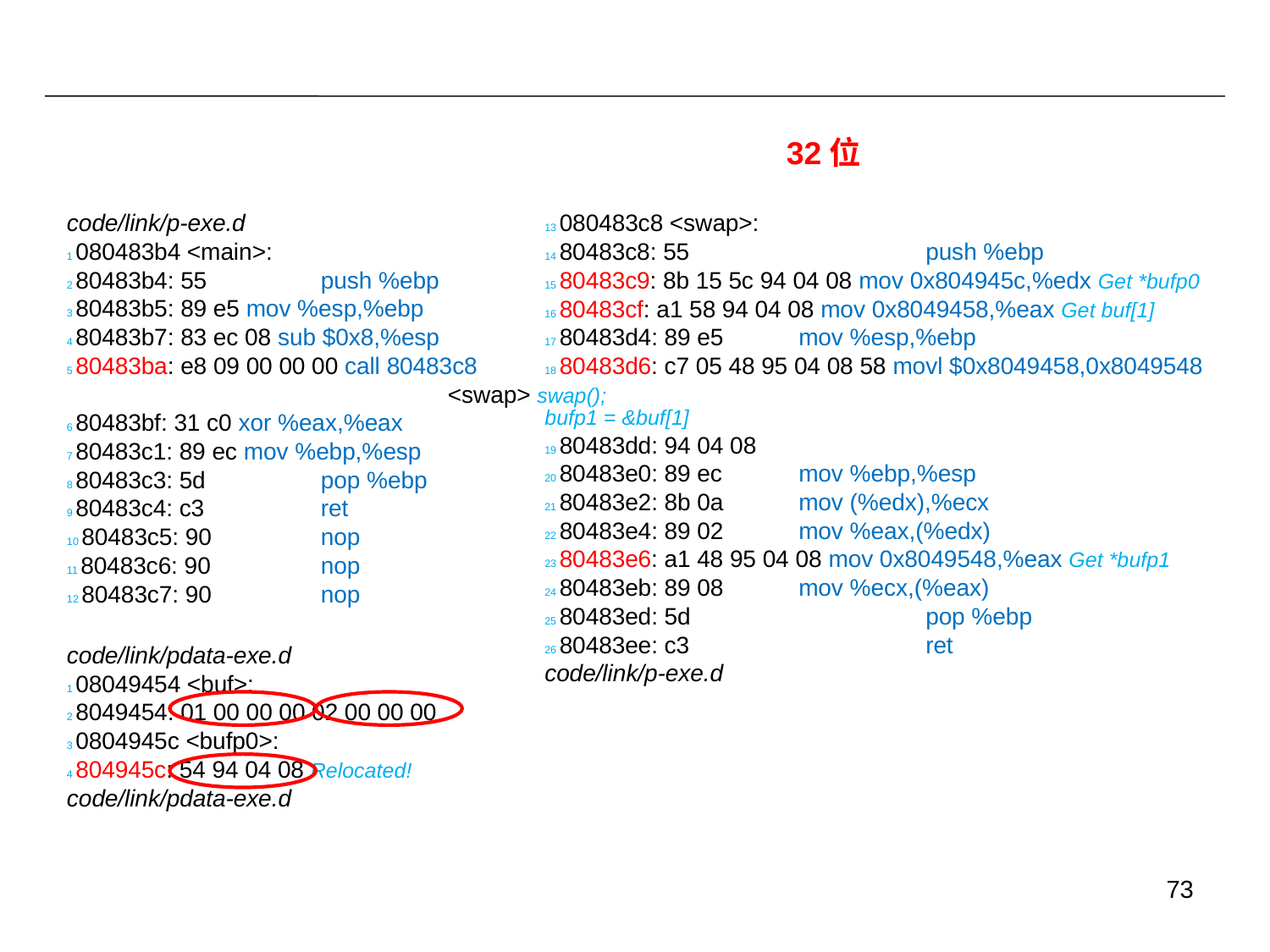

32位
code/link/p-exe.d
1 080483b4 <main>:
2 80483b4: 55 	push %ebp
3 80483b5: 89 e5 mov %esp,%ebp
4 80483b7: 83 ec 08 sub $0x8,%esp
5 80483ba: e8 09 00 00 00 call 80483c8
			<swap> swap();
6 80483bf: 31 c0 xor %eax,%eax
7 80483c1: 89 ec mov %ebp,%esp
8 80483c3: 5d 	pop %ebp
9 80483c4: c3 	ret
10 80483c5: 90 	nop
11 80483c6: 90 	nop
12 80483c7: 90 	nop
13 080483c8 <swap>:
14 80483c8: 55 		push %ebp
15 80483c9: 8b 15 5c 94 04 08 mov 0x804945c,%edx Get *bufp0
16 80483cf: a1 58 94 04 08 mov 0x8049458,%eax Get buf[1]
17 80483d4: 89 e5 	mov %esp,%ebp
18 80483d6: c7 05 48 95 04 08 58 movl $0x8049458,0x8049548
					bufp1 = &buf[1]
19 80483dd: 94 04 08
20 80483e0: 89 ec 	mov %ebp,%esp
21 80483e2: 8b 0a 	mov (%edx),%ecx
22 80483e4: 89 02 	mov %eax,(%edx)
23 80483e6: a1 48 95 04 08 mov 0x8049548,%eax Get *bufp1
24 80483eb: 89 08 	mov %ecx,(%eax)
25 80483ed: 5d 		pop %ebp
26 80483ee: c3 		ret
code/link/p-exe.d
code/link/pdata-exe.d
1 08049454 <buf>:
2 8049454: 01 00 00 00 02 00 00 00
3 0804945c <bufp0>:
4 804945c: 54 94 04 08 Relocated!
code/link/pdata-exe.d

73